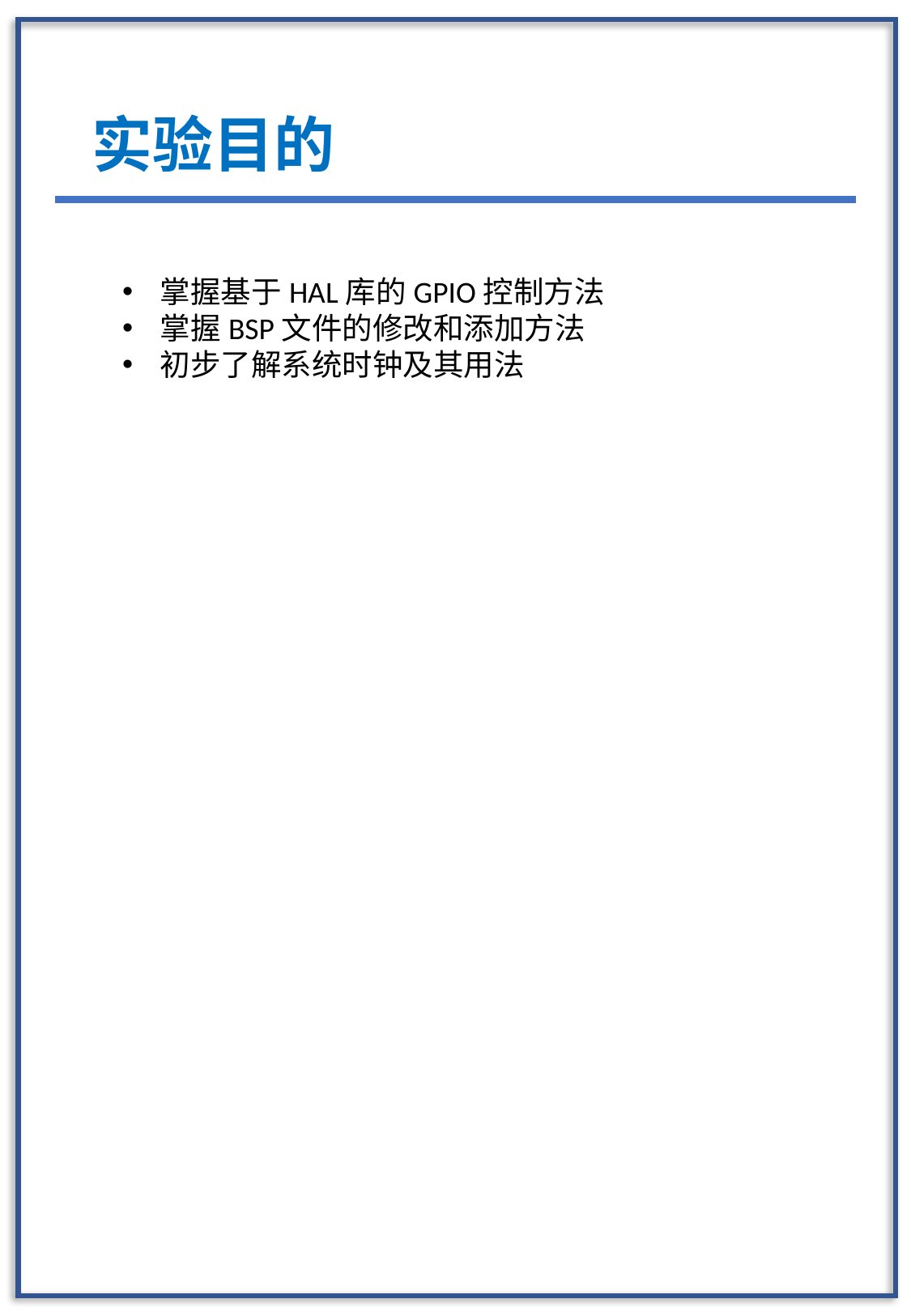

实验目的
掌握基于HAL库的GPIO控制方法
掌握BSP文件的修改和添加方法
初步了解系统时钟及其用法